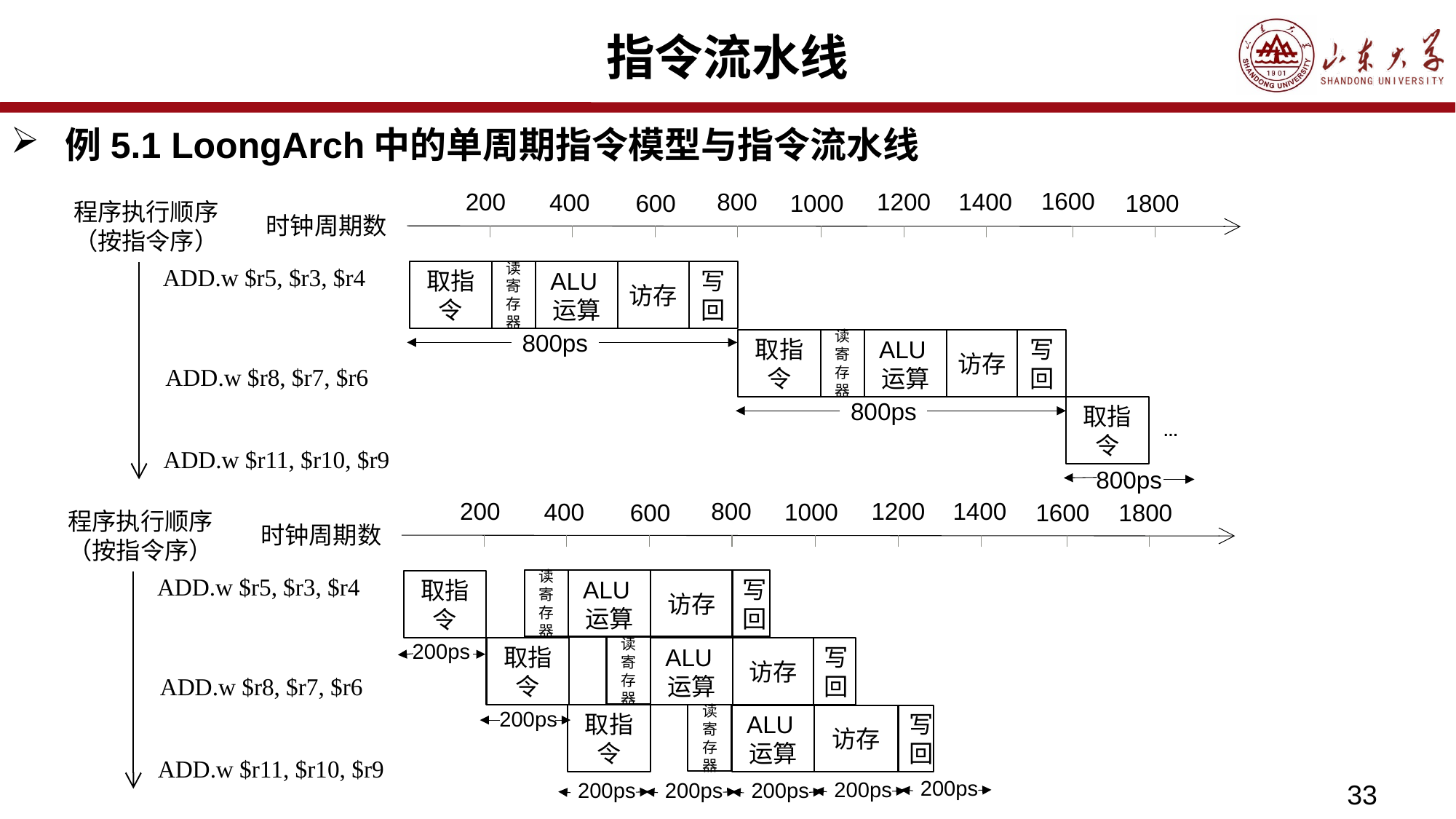

# 指令流水线
例5.1 LoongArch中的单周期指令模型与指令流水线
1600
1200
1400
800
200
400
1000
600
1800
时钟周期数
程序执行顺序（按指令序）
ADD.w $r5, $r3, $r4
取指令
ALU运算
读寄存器
访存
写回
800ps
取指令
ALU运算
读寄存器
访存
写回
ADD.w $r8, $r7, $r6
800ps
取指令
…
ADD.w $r11, $r10, $r9
800ps
800
1200
1400
200
400
1000
600
1600
1800
时钟周期数
程序执行顺序（按指令序）
ADD.w $r5, $r3, $r4
ALU运算
读寄存器
访存
写回
取指令
200ps
读寄存器
取指令
ALU运算
访存
写回
ADD.w $r8, $r7, $r6
200ps
读寄存器
取指令
ALU运算
访存
写回
ADD.w $r11, $r10, $r9
200ps
200ps
200ps
200ps
200ps
33